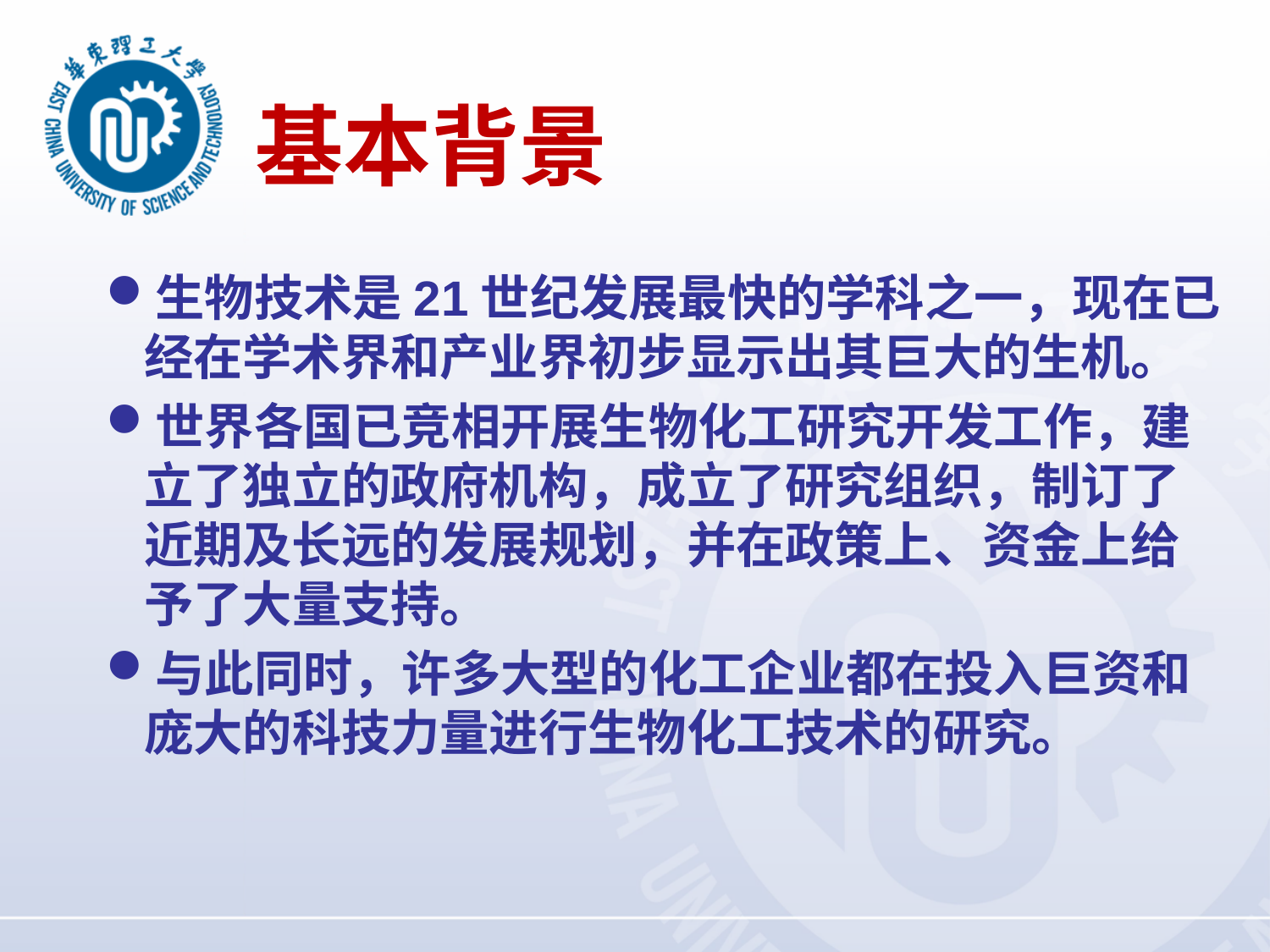

# 基本背景
生物技术是21世纪发展最快的学科之一，现在已经在学术界和产业界初步显示出其巨大的生机。
世界各国已竞相开展生物化工研究开发工作，建立了独立的政府机构，成立了研究组织，制订了近期及长远的发展规划，并在政策上、资金上给予了大量支持。
与此同时，许多大型的化工企业都在投入巨资和庞大的科技力量进行生物化工技术的研究。